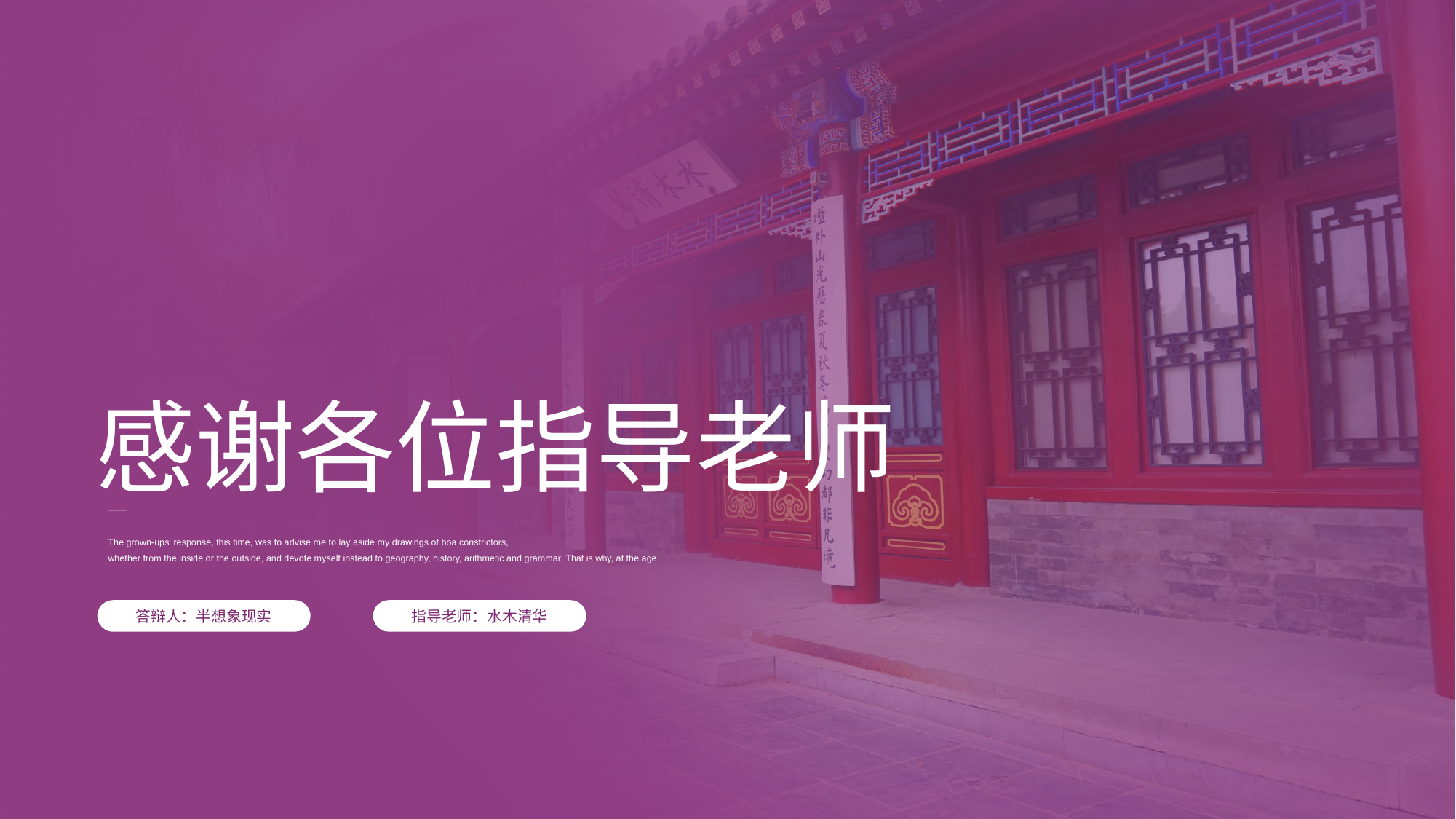

感谢各位指导老师

——

The grown-ups' response, this time, was to advise me to lay aside my drawings of boa constrictors,
whether from the inside or the outside, and devote myself instead to geography, history, arithmetic and grammar. That is why, at the age
答辩人：半想象现实
指导老师：水木清华